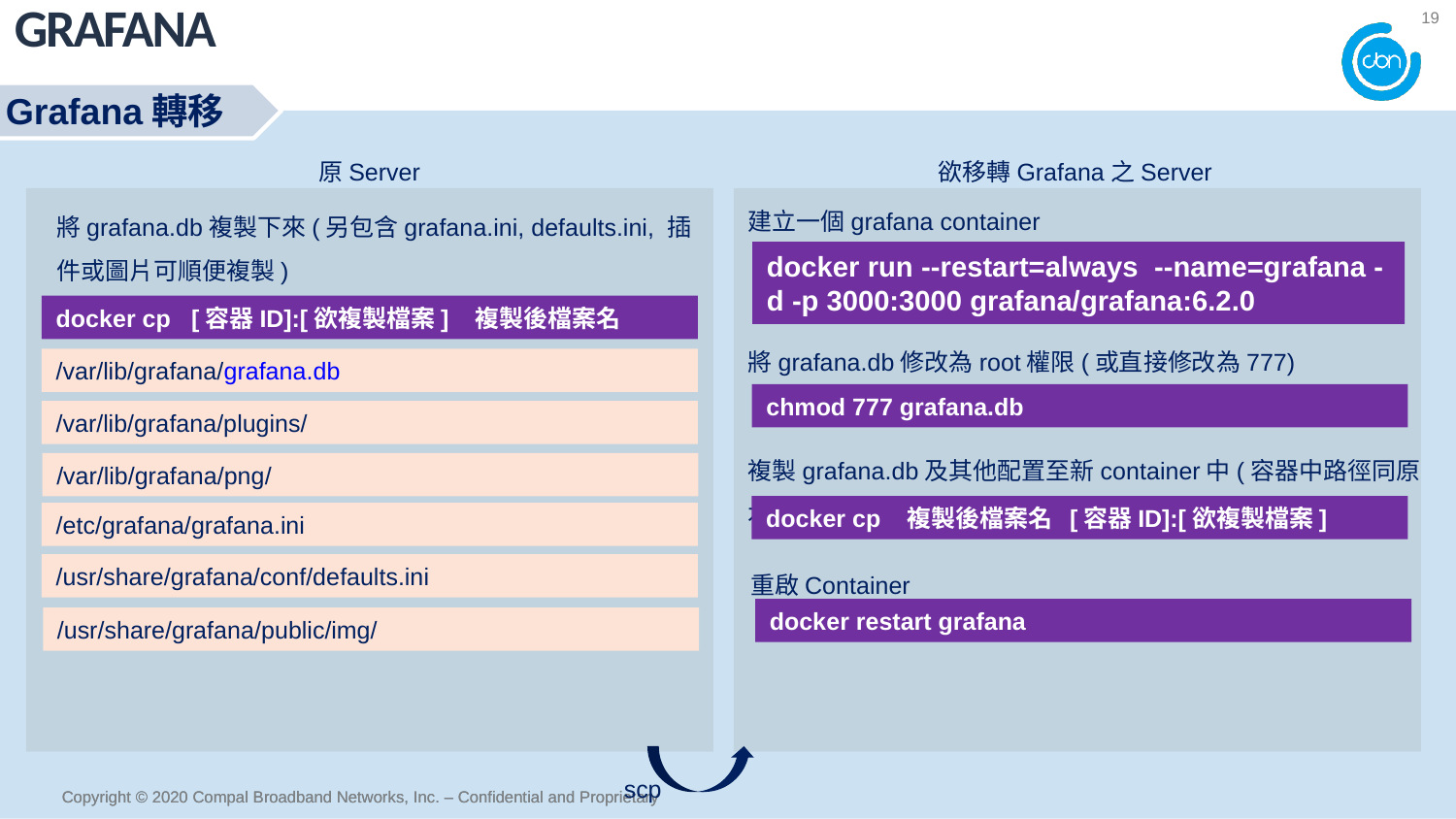

grafana
19
Grafana轉移
原Server
欲移轉Grafana之Server
建立一個grafana container

將grafana.db複製下來(另包含grafana.ini, defaults.ini, 插件或圖片可順便複製)
docker run --restart=always  --name=grafana -d -p 3000:3000 grafana/grafana:6.2.0
docker cp   [容器ID]:[欲複製檔案]   複製後檔案名
將grafana.db修改為root權限(或直接修改為777)
/var/lib/grafana/grafana.db
chmod 777 grafana.db
/var/lib/grafana/plugins/
複製grafana.db及其他配置至新container中(容器中路徑同原本)
/var/lib/grafana/png/
docker cp   複製後檔案名  [容器ID]:[欲複製檔案]
/etc/grafana/grafana.ini
重啟Container
/usr/share/grafana/conf/defaults.ini
docker restart grafana
/usr/share/grafana/public/img/

scp